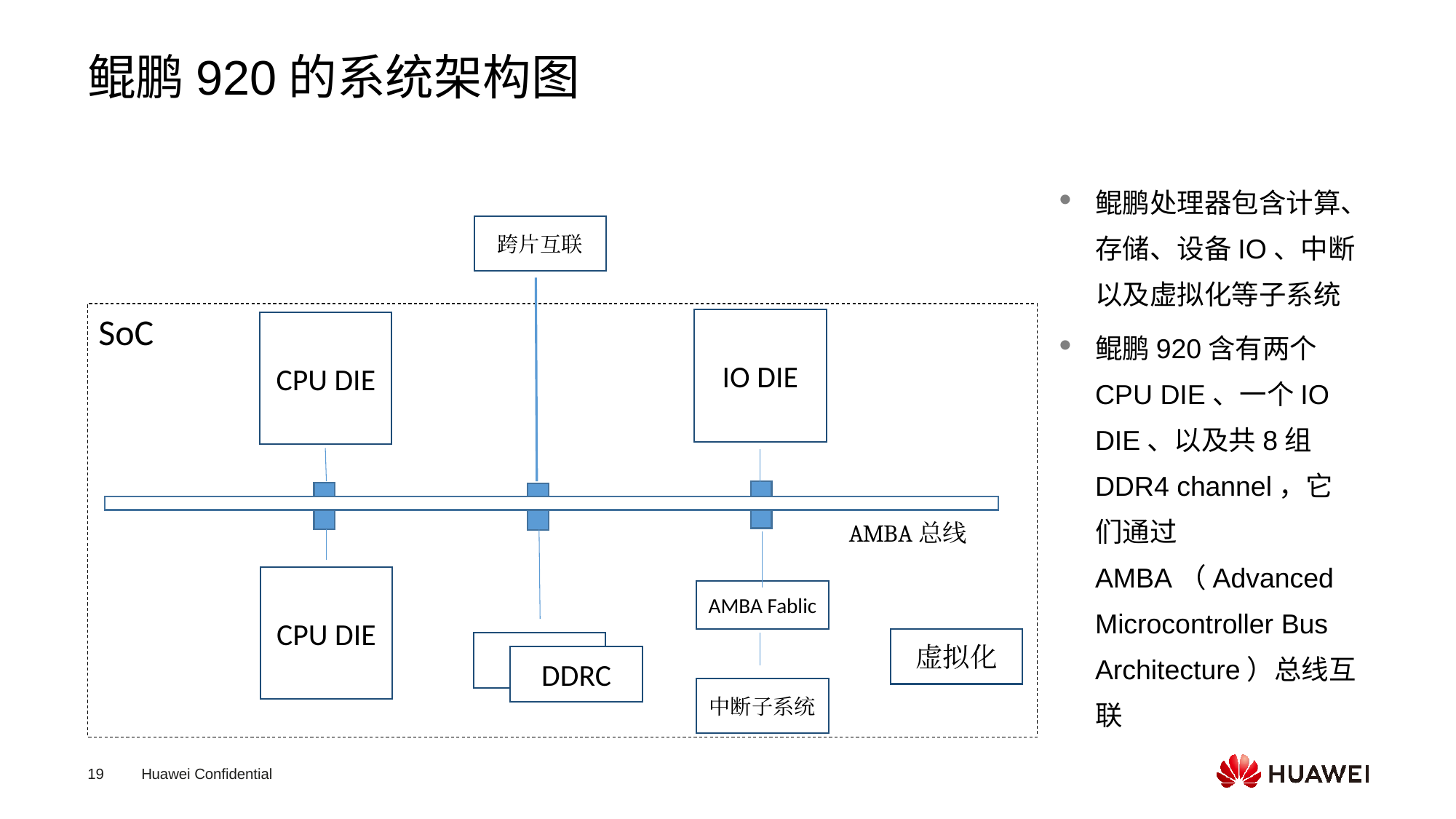

# 鲲鹏920的系统架构图
鲲鹏处理器包含计算、存储、设备IO、中断以及虚拟化等子系统
鲲鹏920含有两个CPU DIE、一个IO DIE、以及共8组DDR4 channel，它们通过AMBA（Advanced Microcontroller Bus Architecture）总线互联

跨片互联
SoC
IO DIE
CPU DIE

AMBA总线
CPU DIE
AMBA Fablic
虚拟化
DDRC
DDRC
中断子系统